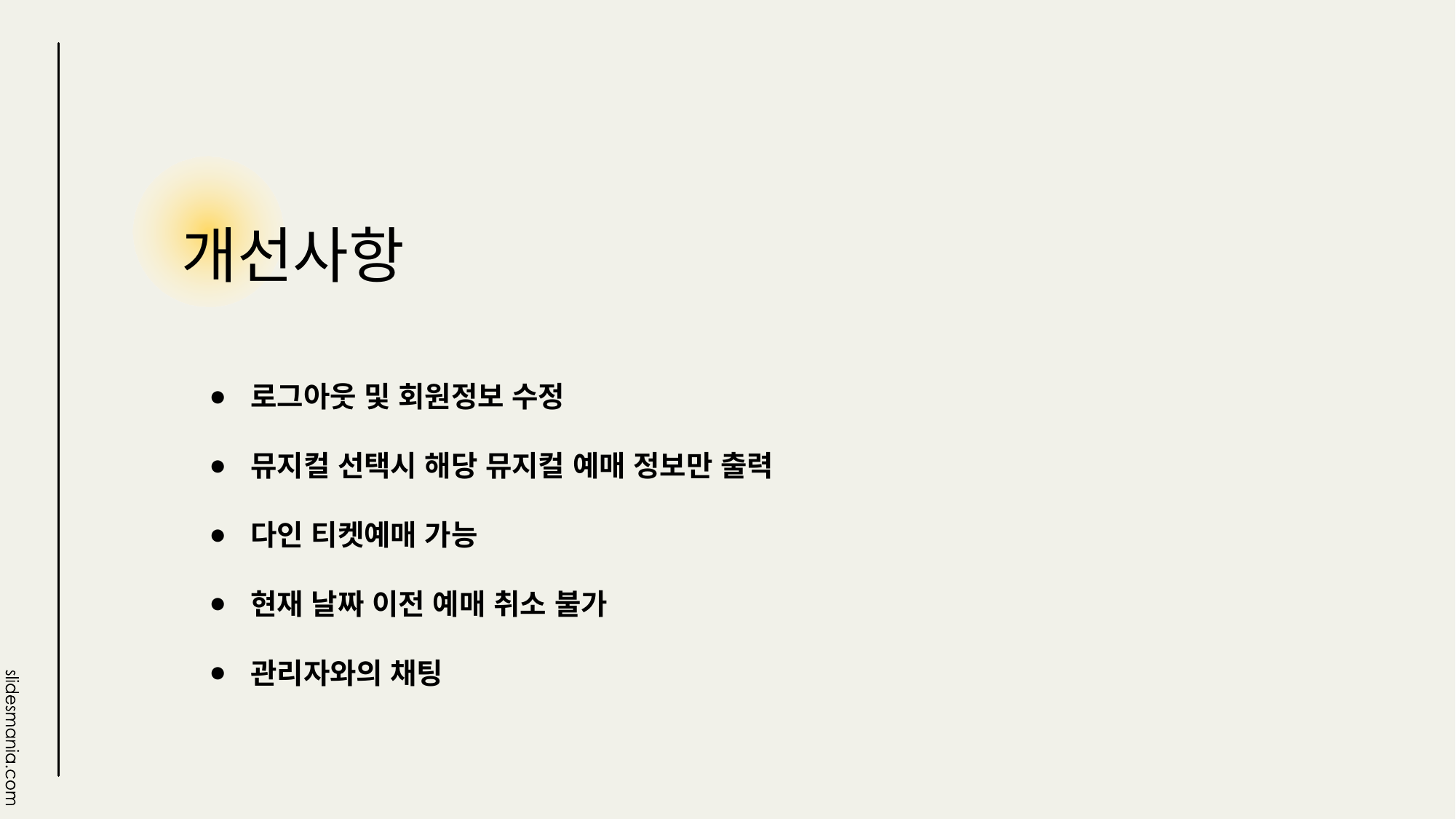

# 개선사항
로그아웃 및 회원정보 수정
뮤지컬 선택시 해당 뮤지컬 예매 정보만 출력
다인 티켓예매 가능
현재 날짜 이전 예매 취소 불가
관리자와의 채팅